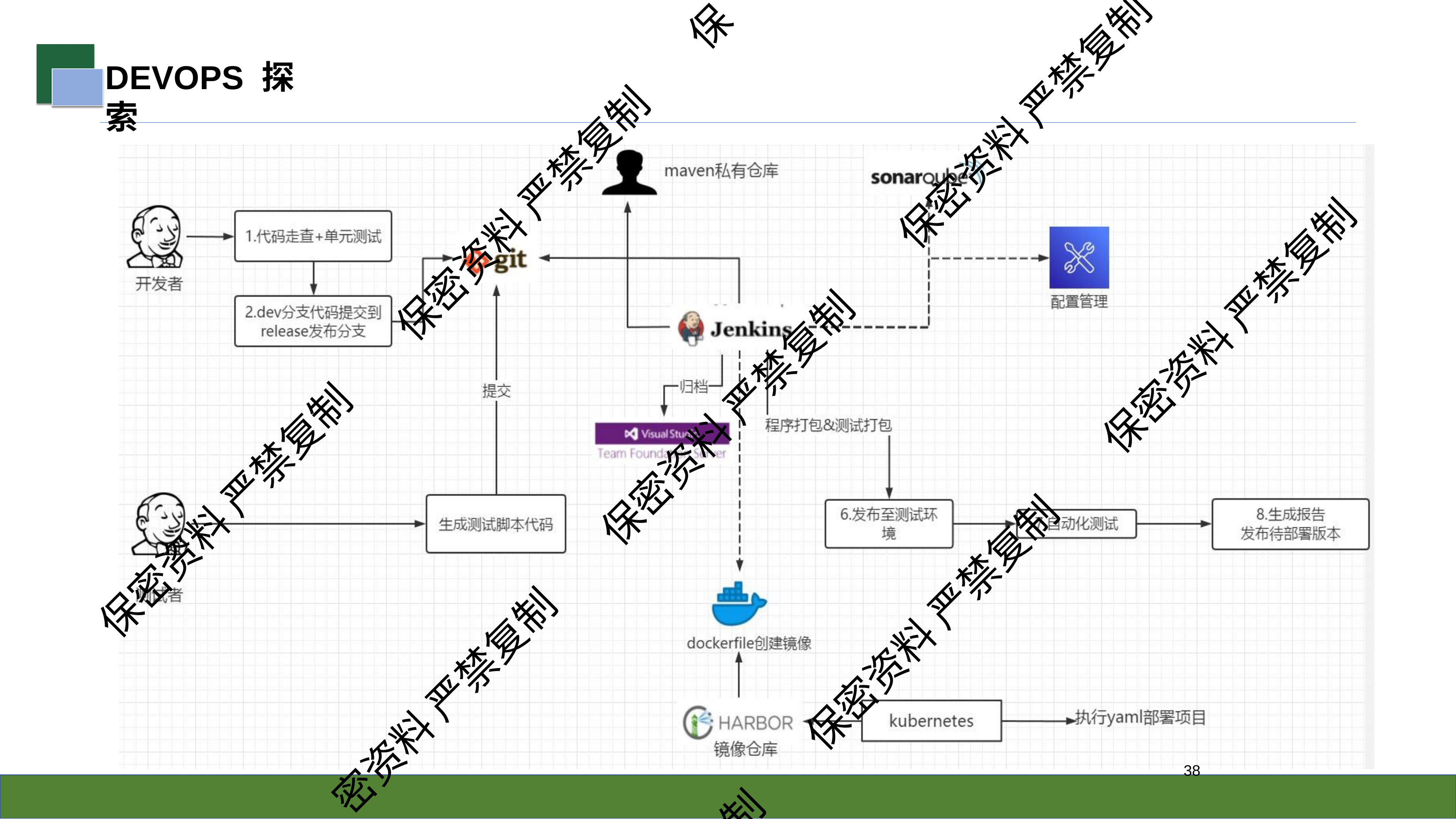

保
# DEVOPS 探索
保密资料 严禁复制

保密资料 严禁复制
保密资料 严禁复制
保密资料 严禁复制
保密资料 严禁复制
保密资料 严禁复制
密资料 严禁复制
38
制